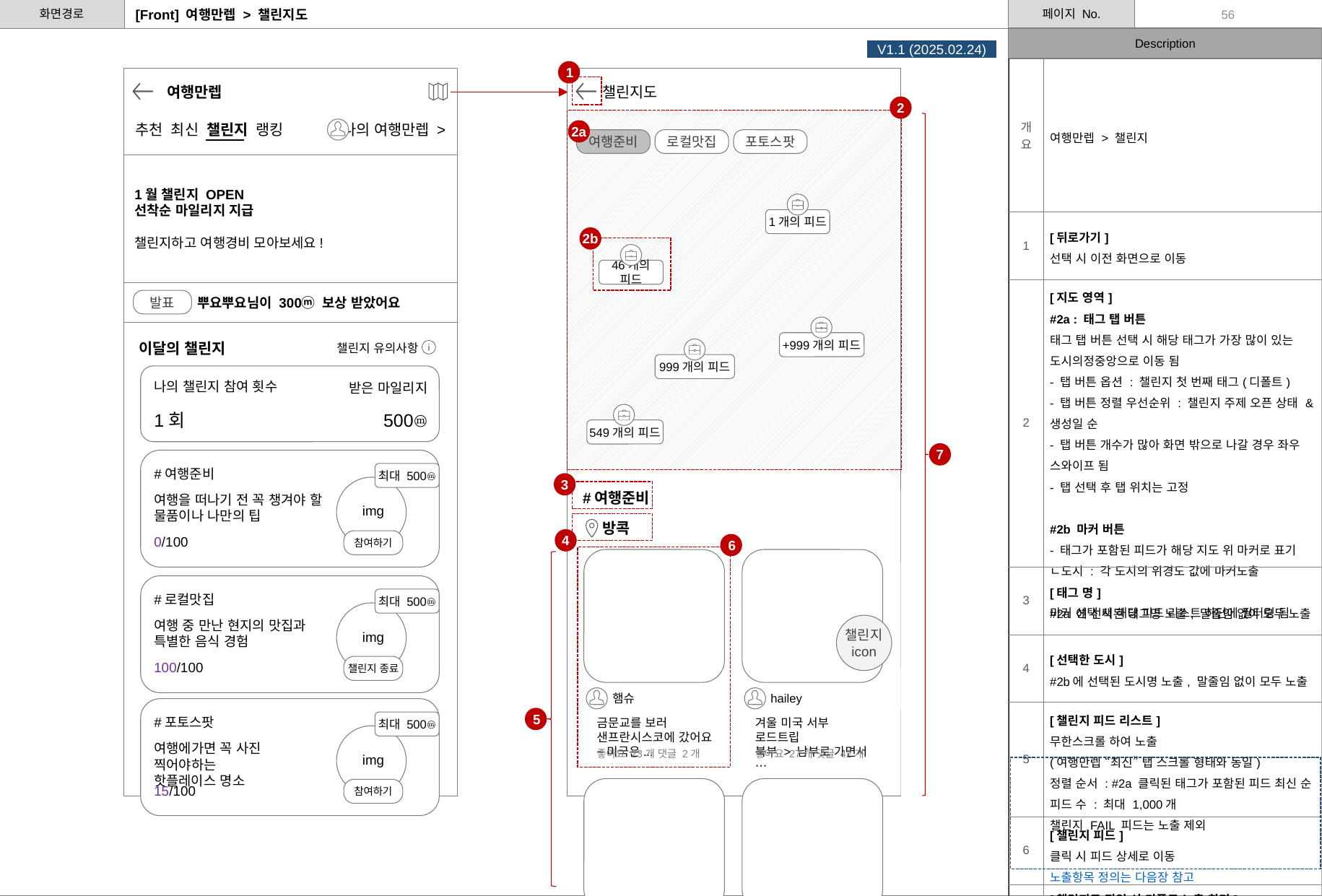

56
# [Front] 여행만렙 > 챌린지도
V1.1 (2025.02.24)
| 개요 | 여행만렙 > 챌린지 |
| --- | --- |
| 1 | [뒤로가기] 선택 시 이전 화면으로 이동 |
| 2 | [지도 영역] #2a : 태그 탭 버튼 태그 탭 버튼 선택 시 해당 태그가 가장 많이 있는 도시의정중앙으로 이동 됨 - 탭 버튼 옵션 : 챌린지 첫 번째 태그(디폴트) - 탭 버튼 정렬 우선순위 : 챌린지 주제 오픈 상태 & 생성일 순 - 탭 버튼 개수가 많아 화면 밖으로 나갈 경우 좌우 스와이프 됨 - 탭 선택 후 탭 위치는 고정 #2b 마커 버튼 - 태그가 포함된 피드가 해당 지도 위 마커로 표기 ㄴ도시 : 각 도시의 위경도 값에 마커노출 마커 선택 시 해당 피드 리스트 하단에 필터링 됨 |
| 3 | [태그 명] #2a 에 선택된 태그명 노출, 말줄임 없이 모두 노출 |
| 4 | [선택한 도시] #2b에 선택된 도시명 노출, 말줄임 없이 모두 노출 |
| 5 | [챌린지 피드 리스트] 무한스크롤 하여 노출 (여행만렙 “최신” 탭 스크롤 형태와 동일) 정렬 순서 : #2a 클릭된 태그가 포함된 피드 최신 순 피드 수 : 최대 1,000개 챌린지 FAIL 피드는 노출 제외 |
| 6 | [챌린지 피드] 클릭 시 피드 상세로 이동 노출항목 정의는 다음장 참고 |
| 7 | [챌린지도 진입 시 디폴트 노출 화면] case1. 챌린지 피드가 있는경우 -지도 위에 마커 노출 -마커 클릭 시 #5 반팝업 노출됨   Case2. 챌린지 피드가 없는 경우 -지도만 노출되고 마커는 없음 |
1

챌린지도

여행준비
로컬맛집
포토스팟

1개의 피드

46개의 피드

+999개의 피드

999개의 피드

549개의 피드

 #여행준비
방콕

햄슈

금문교를 보러 샌프란시스코에 갔어요~미국은...
좋아요 23개 댓글 2개

hailey

겨울 미국 서부 로드트립
북부 > 남부로 가면서…
좋아요 27개 댓글 42개
챌린지
icon

2

2a
2b

3

4
6

5

 여행만렙

추천  최신  챌린지  랭킹
나의 여행만렙 >

1월 챌린지 OPEN
선착순 마일리지 지급

챌린지하고 여행경비 모아보세요!

뿌요뿌요님이 300ⓜ 보상 받았어요
발표
이달의 챌린지
챌린지 유의사항

나의 챌린지 참여 횟수
받은 마일리지
1회
500ⓜ

#여행준비
최대 500ⓜ

참여하기
여행을 떠나기 전 꼭 챙겨야 할
물품이나 나만의 팁
img
0/100

#로컬맛집
최대 500ⓜ

챌린지 종료
여행 중 만난 현지의 맛집과
특별한 음식 경험
img
100/100

#포토스팟
최대 500ⓜ

참여하기
여행에가면 꼭 사진 찍어야하는
핫플레이스 명소
img
15/100

7